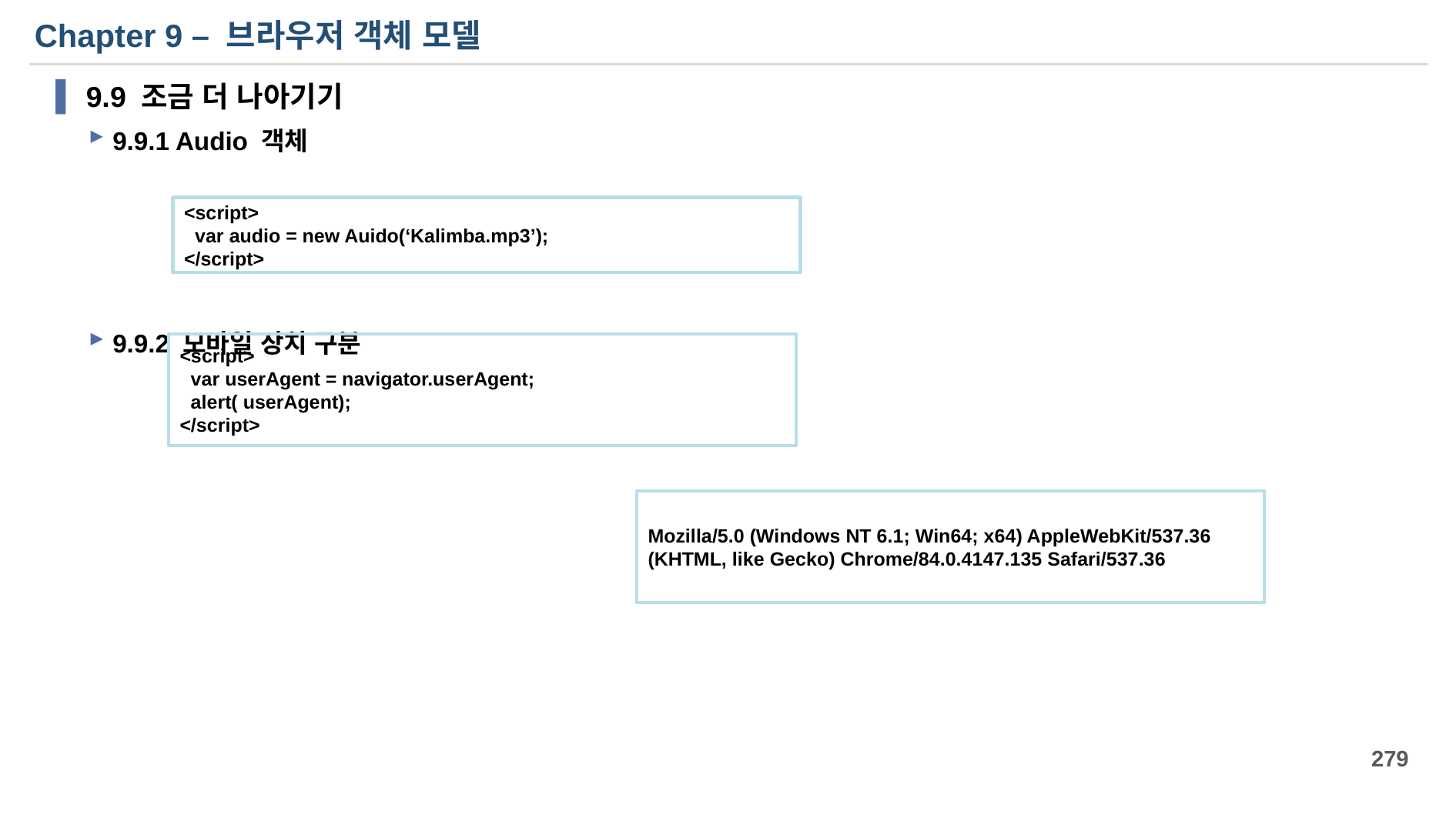

# Chapter 9 – 브라우저 객체 모델
9.9 조금 더 나아기기
9.9.1 Audio 객체

9.9.2 모바일 장치 구분

<script>
  var audio = new Auido(‘Kalimba.mp3’);
</script>
<script>
  var userAgent = navigator.userAgent;
  alert( userAgent);
</script>
Mozilla/5.0 (Windows NT 6.1; Win64; x64) AppleWebKit/537.36 (KHTML, like Gecko) Chrome/84.0.4147.135 Safari/537.36
279